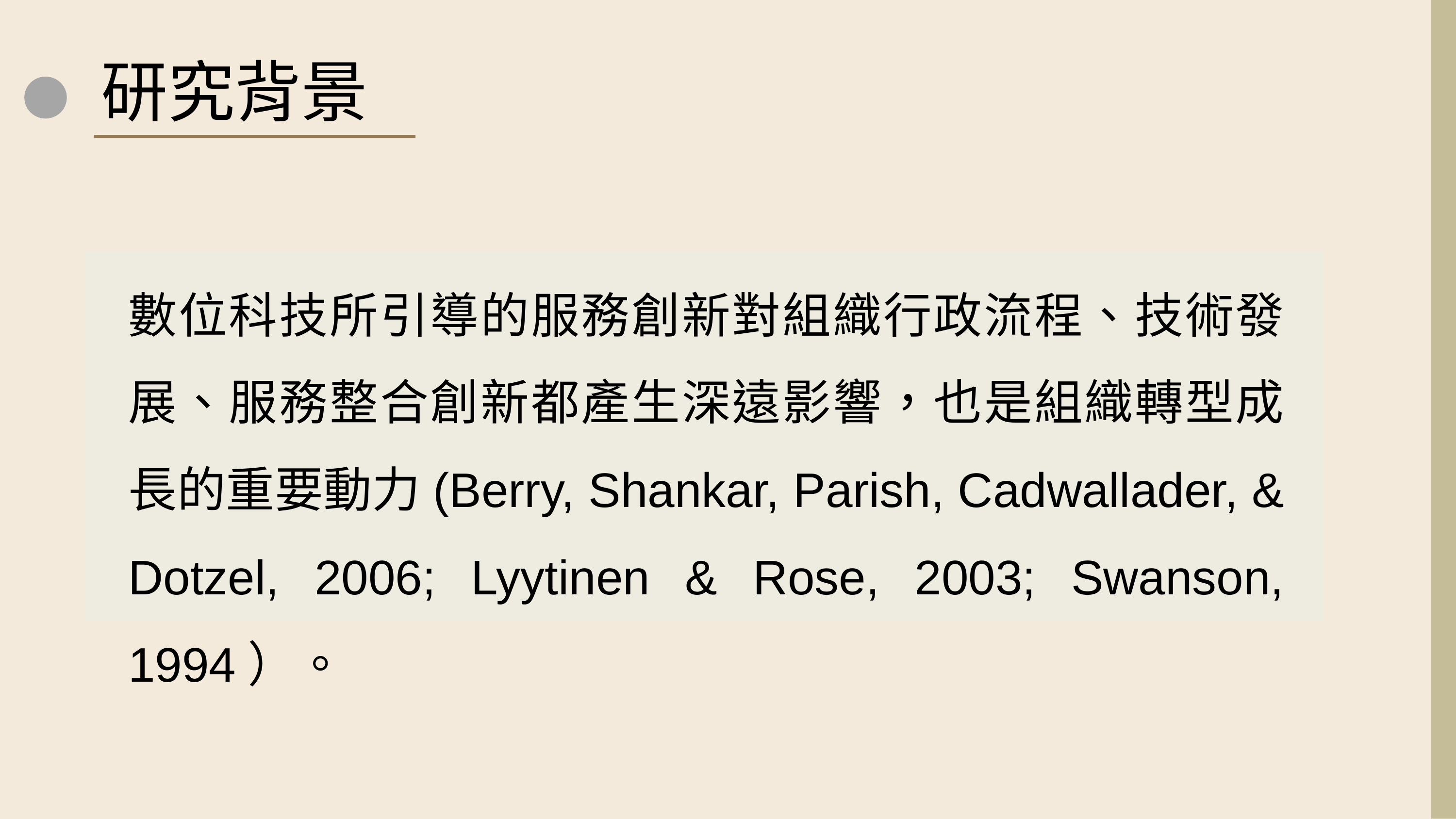

研究背景

數位科技所引導的服務創新對組織行政流程、技術發展、服務整合創新都產生深遠影響，也是組織轉型成長的重要動力(Berry, Shankar, Parish, Cadwallader, & Dotzel, 2006; Lyytinen & Rose, 2003; Swanson, 1994）。